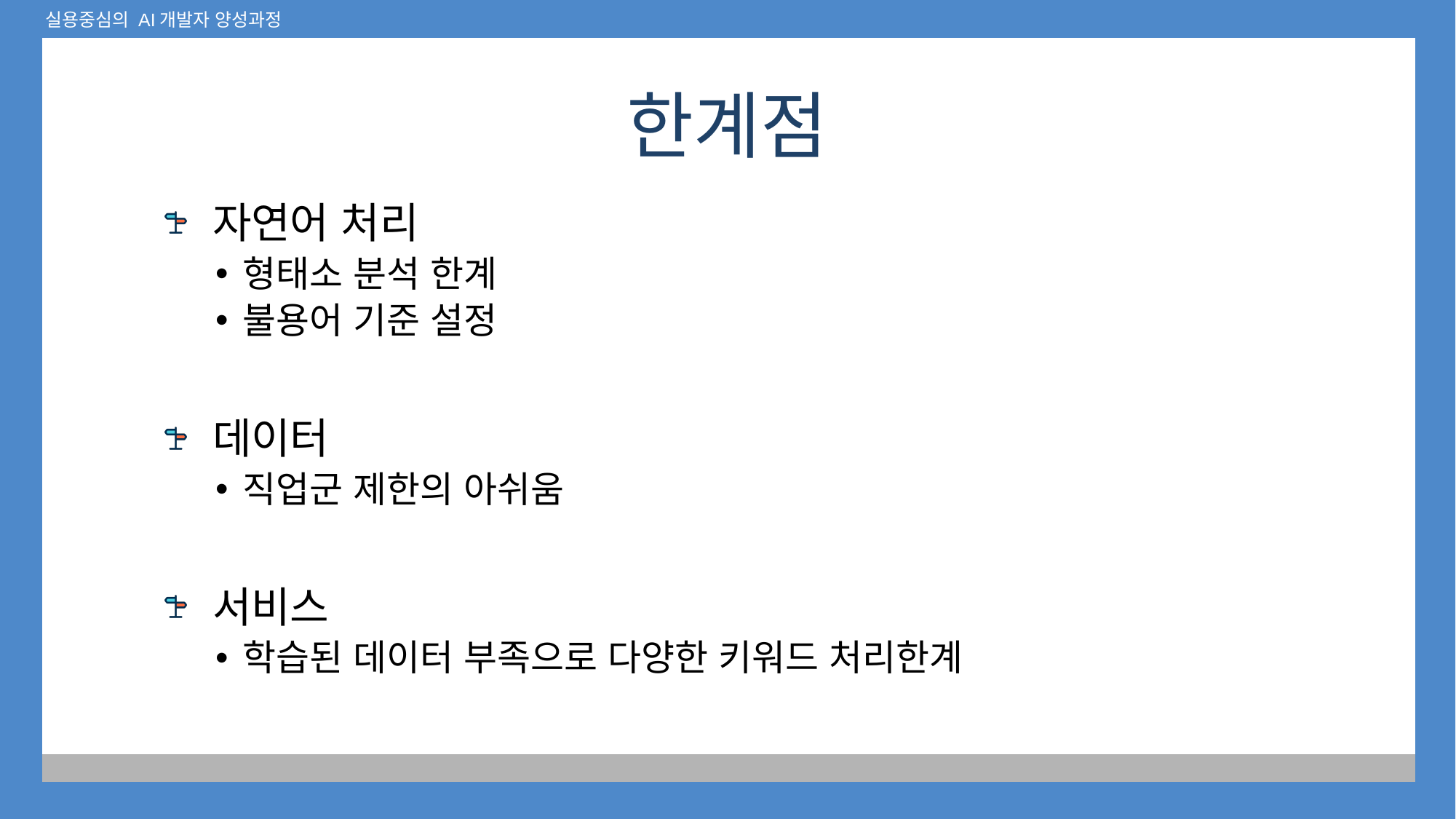

# 한계점
 자연어 처리
형태소 분석 한계
불용어 기준 설정

 데이터
직업군 제한의 아쉬움

 서비스
학습된 데이터 부족으로 다양한 키워드 처리한계